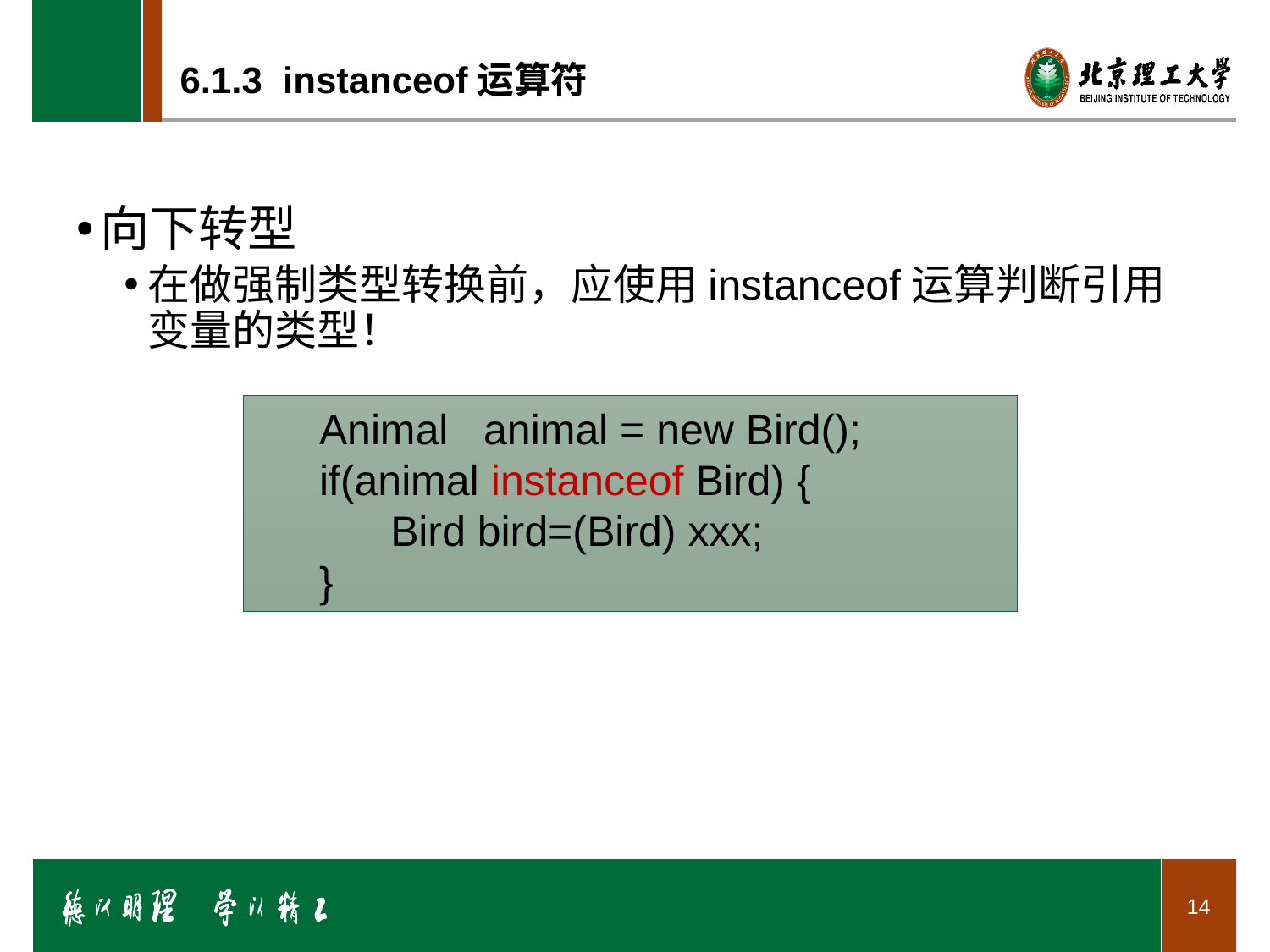

# 6.1.3  instanceof运算符
向下转型
在做强制类型转换前，应使用instanceof运算判断引用变量的类型！
Animal   animal = new Bird();
if(animal instanceof Bird) {
      Bird bird=(Bird) xxx;
}